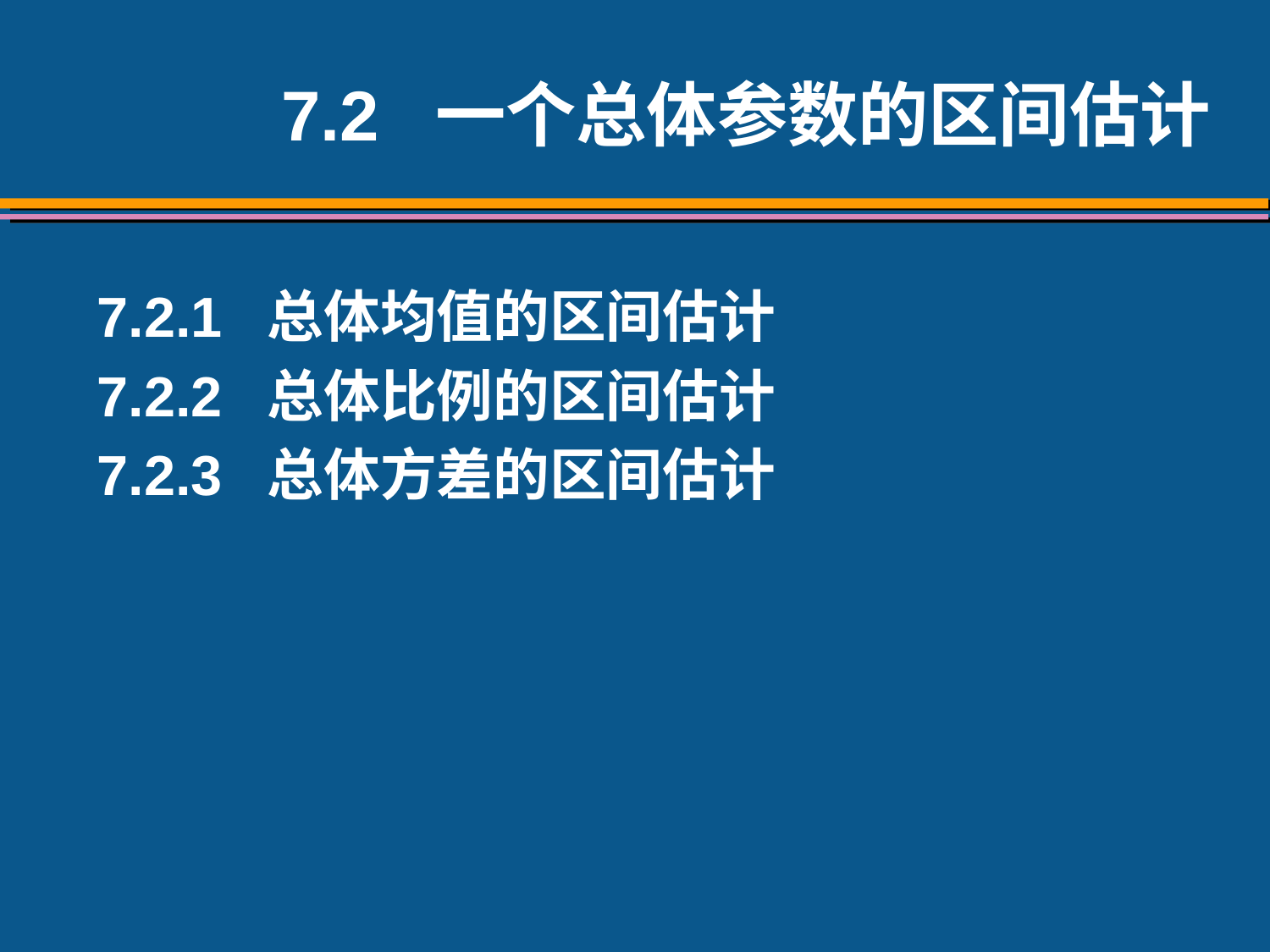

7.2  一个总体参数的区间估计
7.2.1  总体均值的区间估计
7.2.2  总体比例的区间估计
7.2.3  总体方差的区间估计